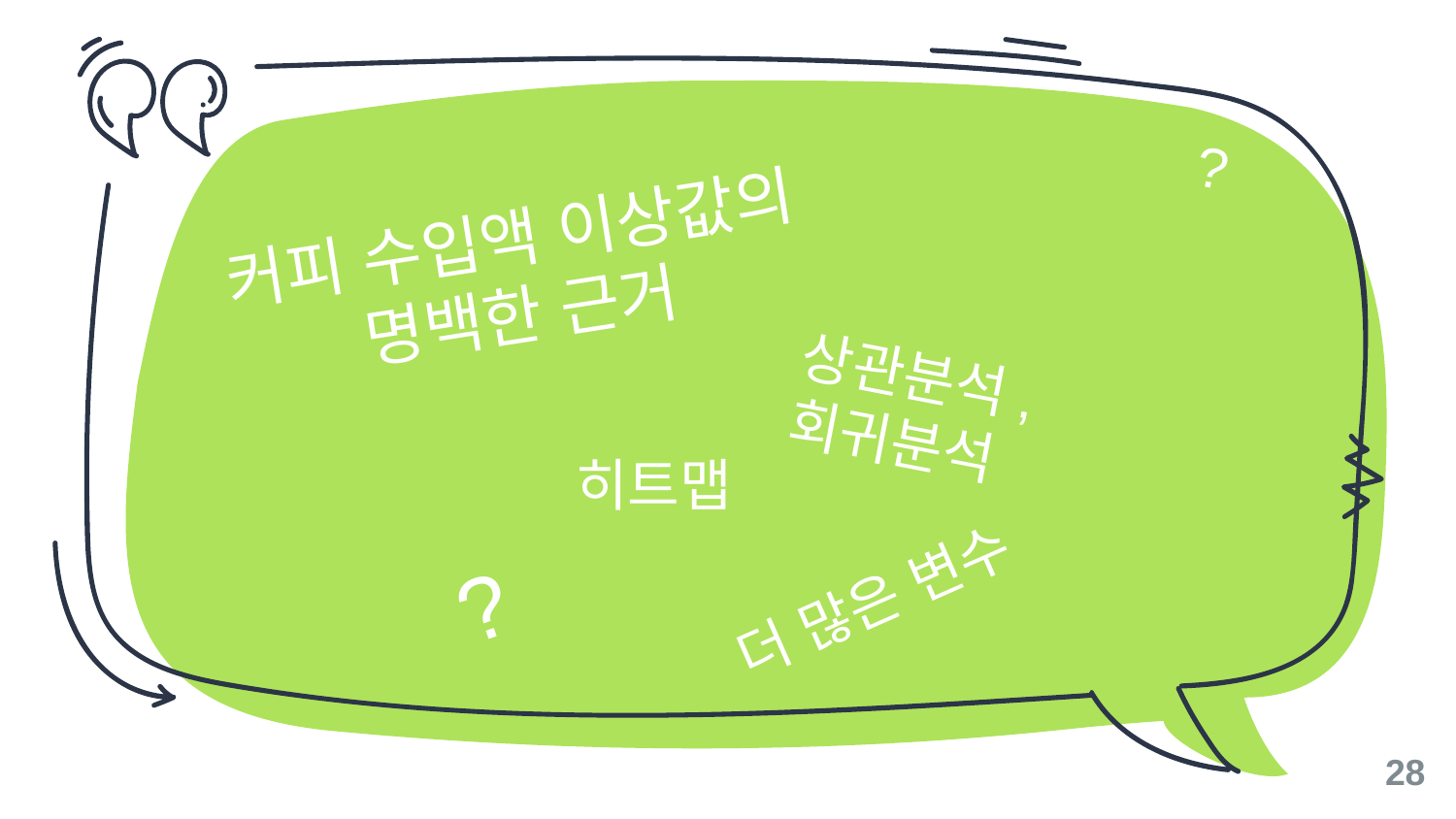

?
커피 수입액 이상값의 명백한 근거
상관분석, 회귀분석
히트맵
더 많은 변수
?
28